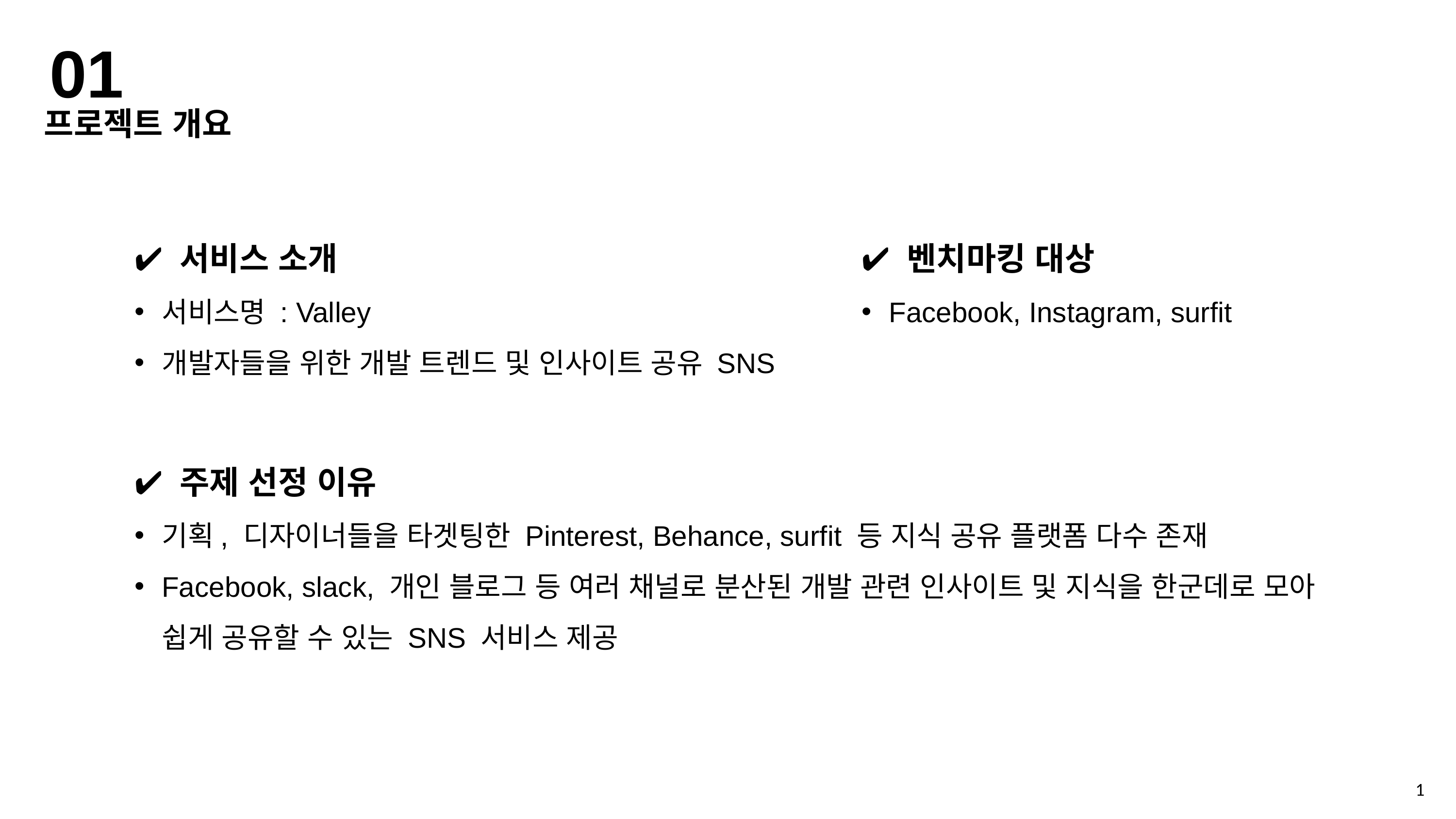

01
프로젝트 개요
✔️ 서비스 소개
서비스명 : Valley
개발자들을 위한 개발 트렌드 및 인사이트 공유 SNS

✔️ 벤치마킹 대상
Facebook, Instagram, surfit
✔️ 주제 선정 이유
기획, 디자이너들을 타겟팅한 Pinterest, Behance, surfit 등 지식 공유 플랫폼 다수 존재
Facebook, slack, 개인 블로그 등 여러 채널로 분산된 개발 관련 인사이트 및 지식을 한군데로 모아 쉽게 공유할 수 있는 SNS 서비스 제공

1